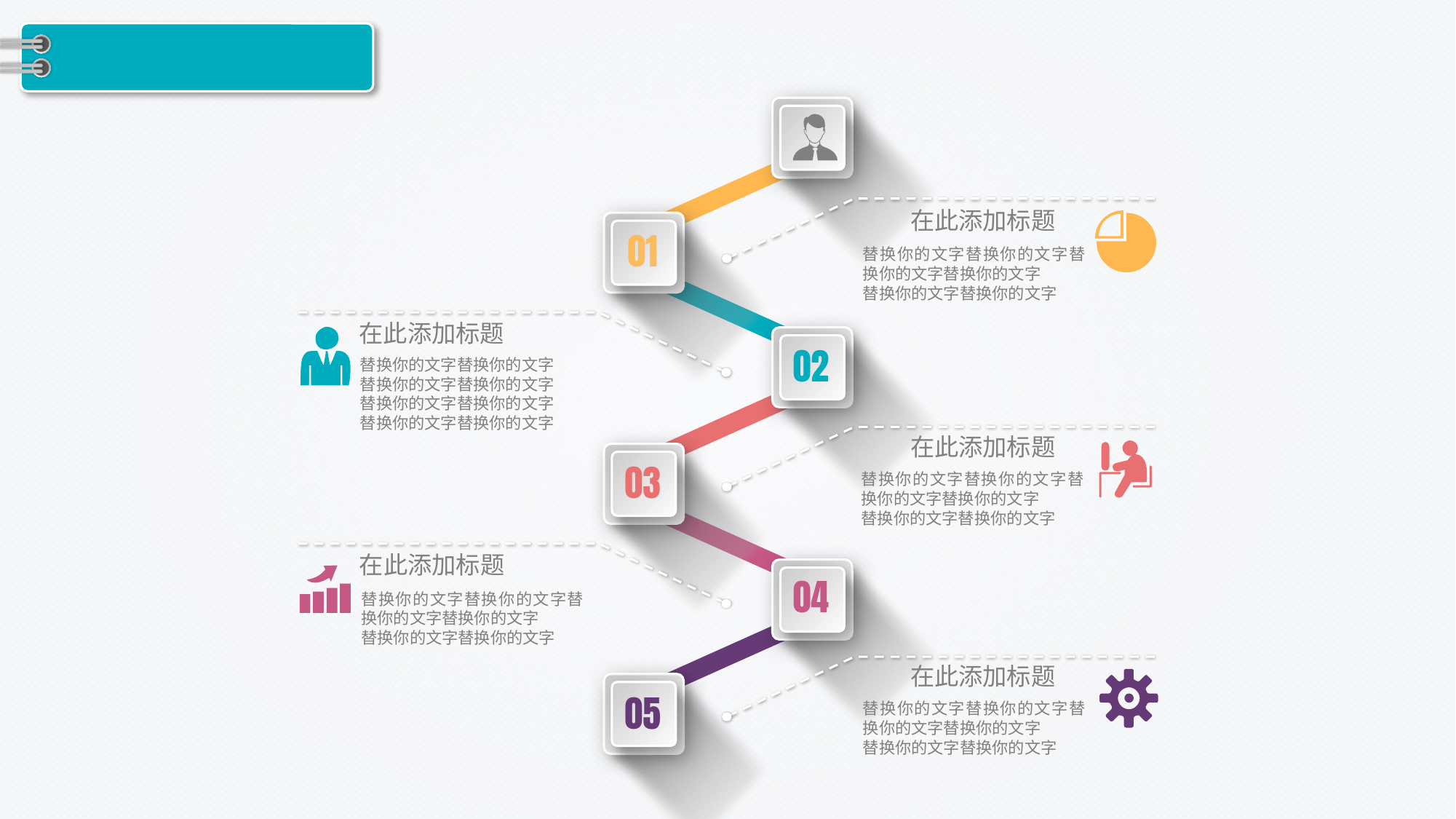

在此添加标题
替换你的文字替换你的文字替换你的文字替换你的文字
替换你的文字替换你的文字

01

在此添加标题
替换你的文字替换你的文字
替换你的文字替换你的文字
替换你的文字替换你的文字
替换你的文字替换你的文字

02

在此添加标题
替换你的文字替换你的文字替换你的文字替换你的文字
替换你的文字替换你的文字

03

在此添加标题
替换你的文字替换你的文字替换你的文字替换你的文字
替换你的文字替换你的文字

04

在此添加标题
替换你的文字替换你的文字替换你的文字替换你的文字
替换你的文字替换你的文字

05